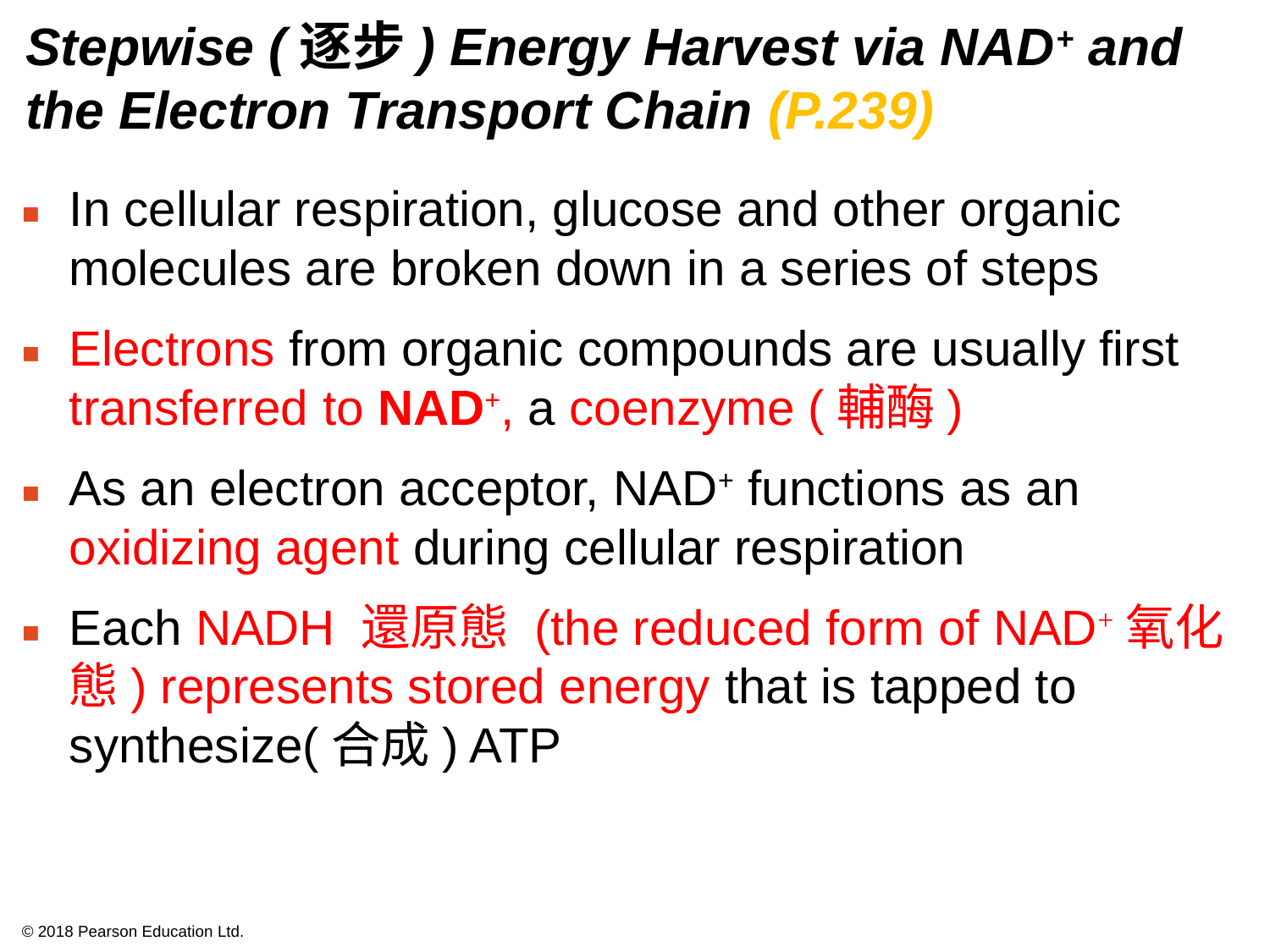

# Stepwise (逐步) Energy Harvest via NAD+ and the Electron Transport Chain (P.239)
In cellular respiration, glucose and other organic molecules are broken down in a series of steps
Electrons from organic compounds are usually first transferred to NAD+, a coenzyme (輔酶)
As an electron acceptor, NAD+ functions as an oxidizing agent during cellular respiration
Each NADH 還原態 (the reduced form of NAD+氧化態) represents stored energy that is tapped to synthesize(合成) ATP

© 2018 Pearson Education Ltd.